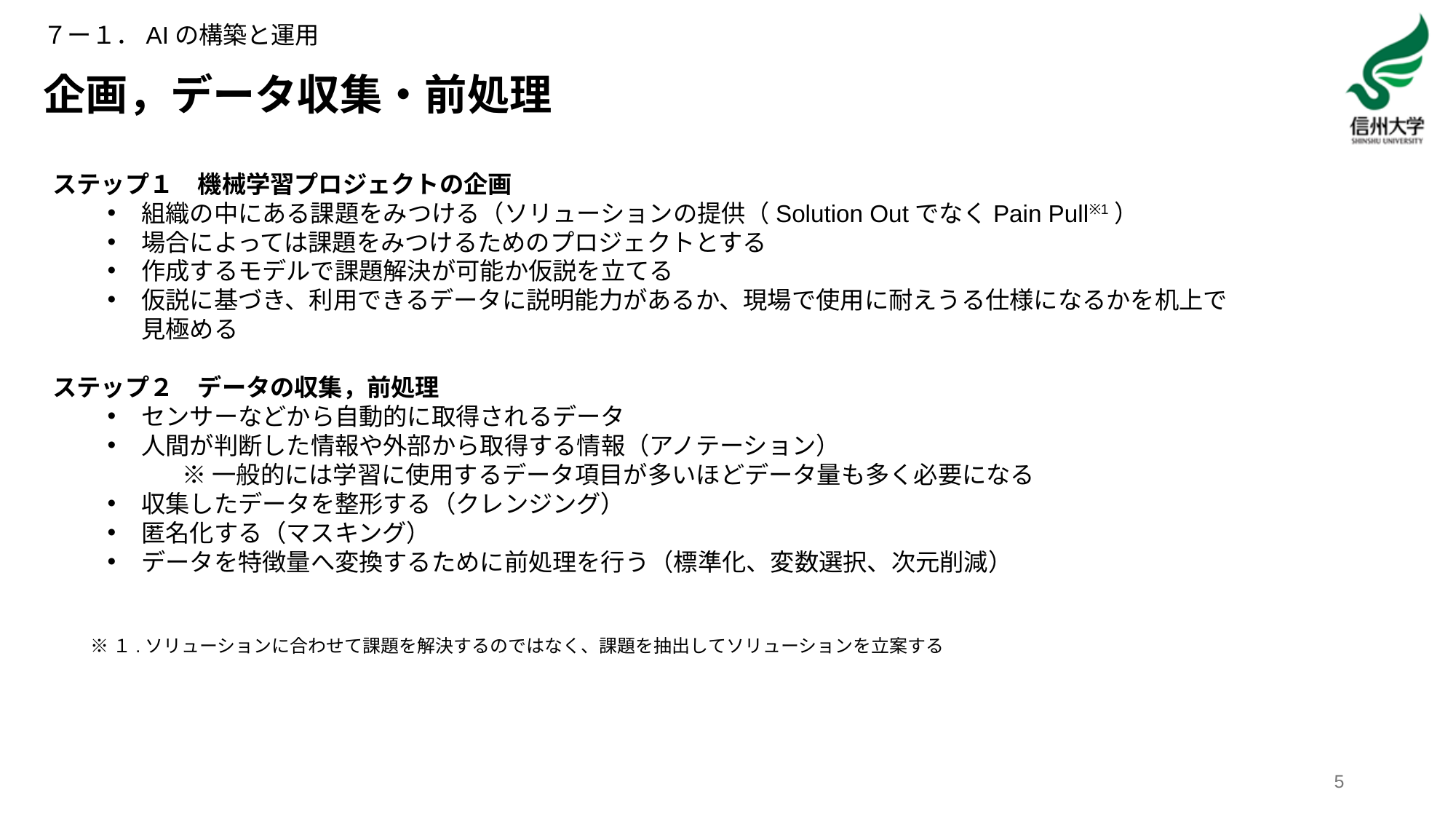

７ー１．AIの構築と運用
# 企画，データ収集・前処理
ステップ１　機械学習プロジェクトの企画
組織の中にある課題をみつける（ソリューションの提供（Solution OutでなくPain Pull※1）
場合によっては課題をみつけるためのプロジェクトとする
作成するモデルで課題解決が可能か仮説を立てる
仮説に基づき、利用できるデータに説明能力があるか、現場で使用に耐えうる仕様になるかを机上で見極める

ステップ２　データの収集，前処理
センサーなどから自動的に取得されるデータ
人間が判断した情報や外部から取得する情報（アノテーション）
※一般的には学習に使用するデータ項目が多いほどデータ量も多く必要になる
収集したデータを整形する（クレンジング）
匿名化する（マスキング）
データを特徴量へ変換するために前処理を行う（標準化、変数選択、次元削減）
※１.ソリューションに合わせて課題を解決するのではなく、課題を抽出してソリューションを立案する
5